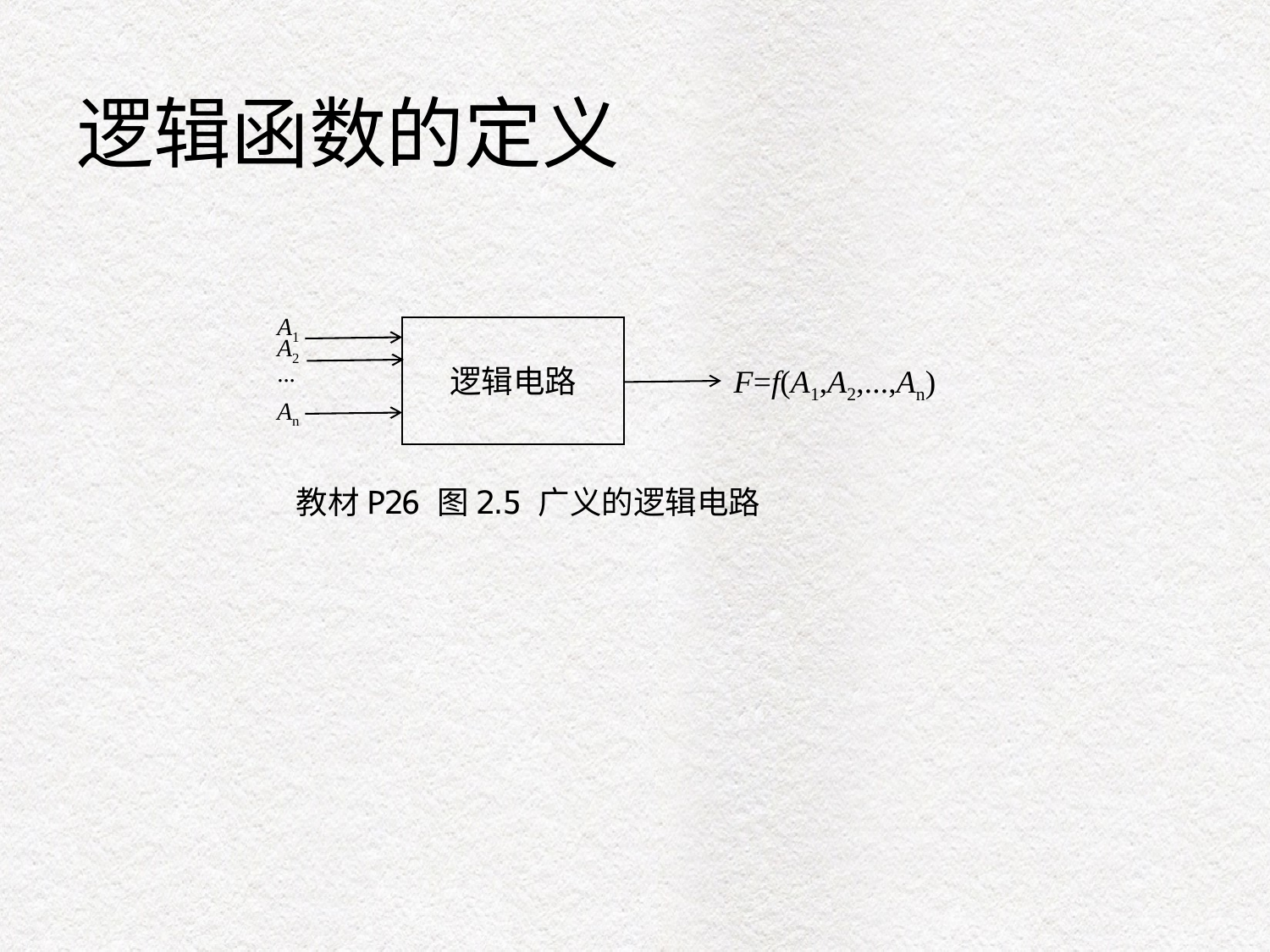

逻辑函数的定义
A1
A2
...

An
逻辑电路
F=f(A1,A2,...,An)
教材P26 图2.5 广义的逻辑电路